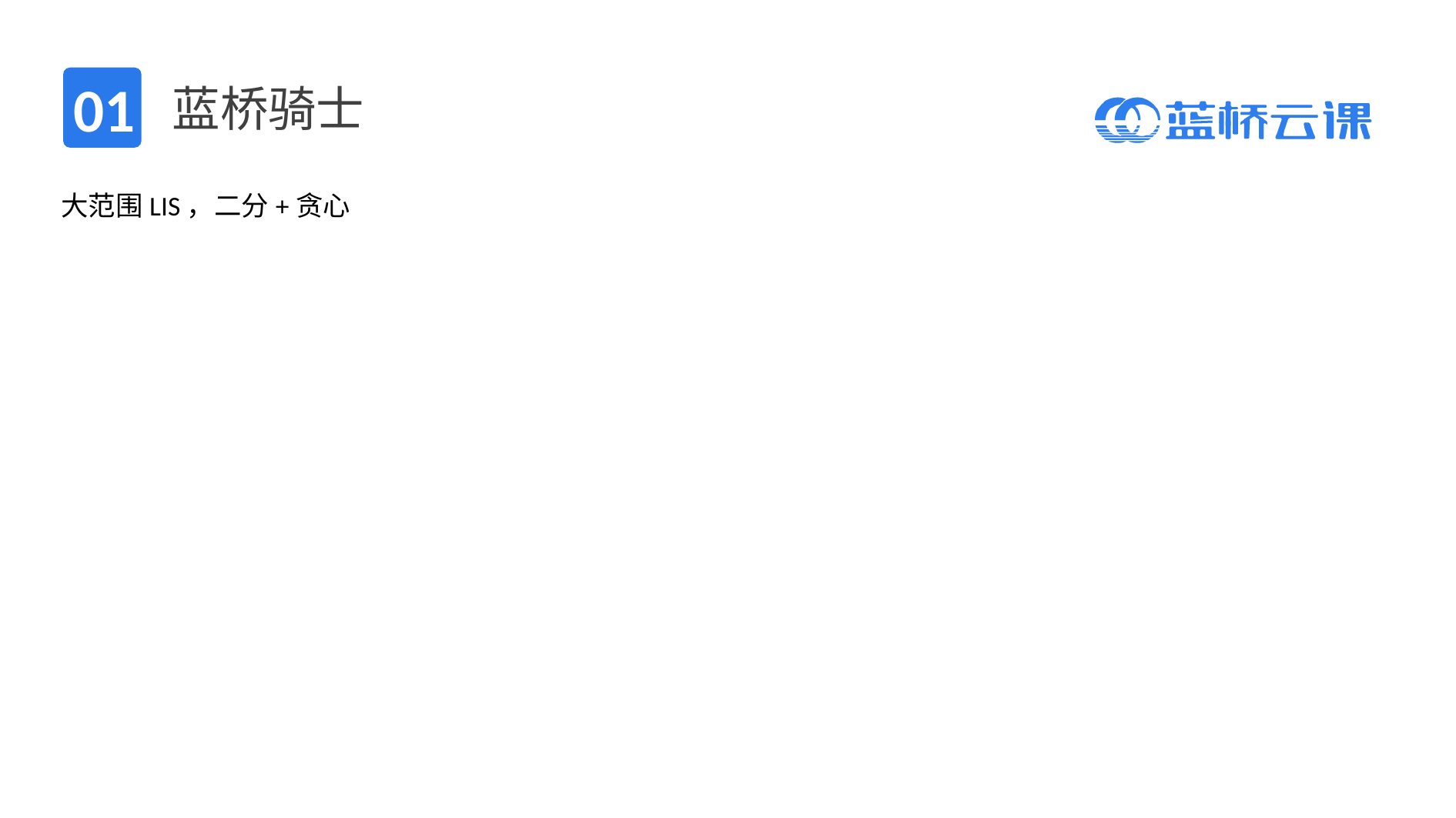

# 蓝桥骑士
01

大范围LIS，二分+贪心
|  |
| --- |